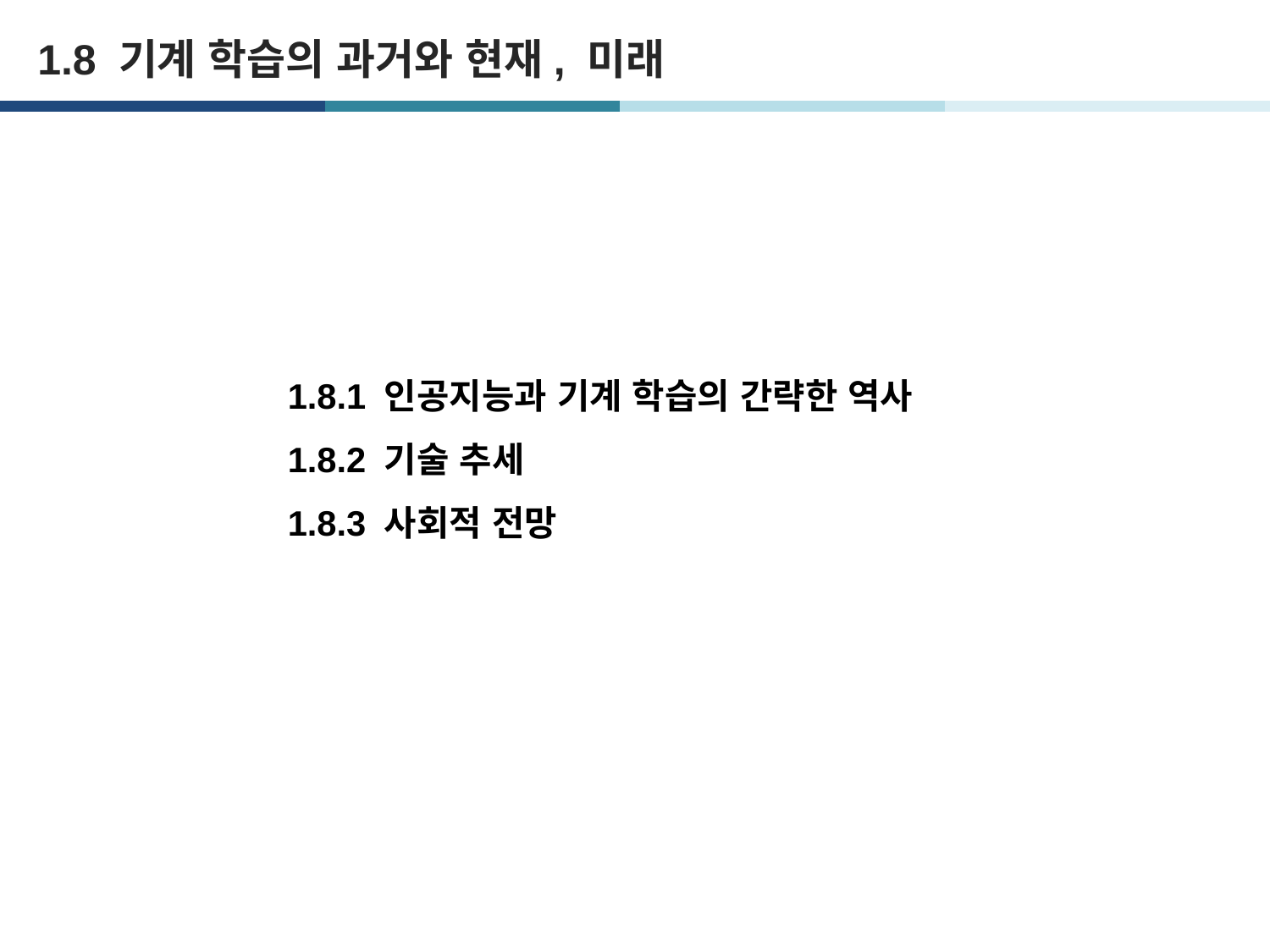

# 1.8 기계 학습의 과거와 현재, 미래
1.8.1 인공지능과 기계 학습의 간략한 역사
1.8.2 기술 추세
1.8.3 사회적 전망